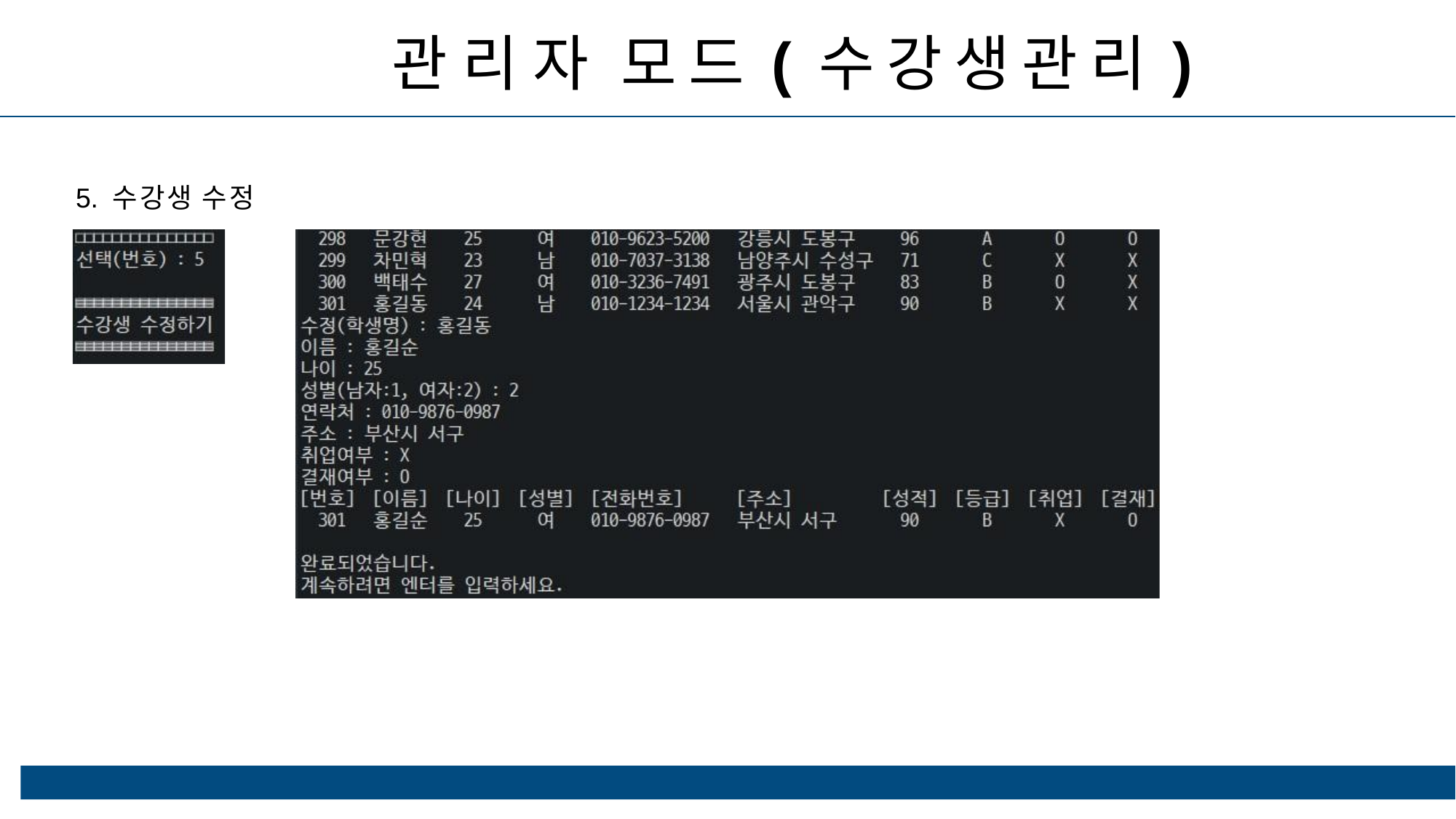

관리자 모드(수강생관리)

5. 수강생 수정

ⓒSaebyeol Yu. Saebyeol’s PowerPoint